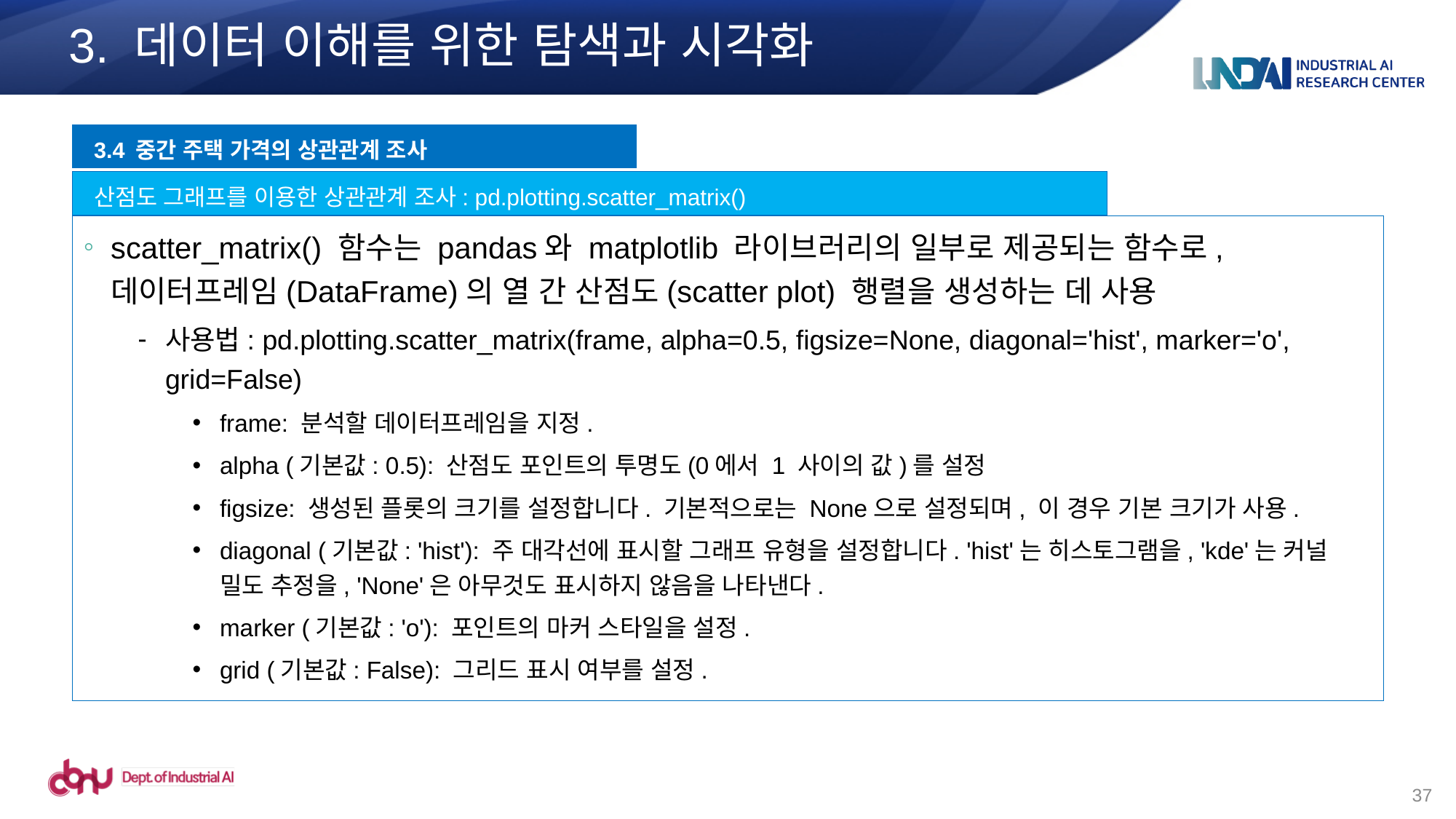

# 3. 데이터 이해를 위한 탐색과 시각화
3.4 중간 주택 가격의 상관관계 조사
산점도 그래프를 이용한 상관관계 조사: pd.plotting.scatter_matrix()
scatter_matrix() 함수는 pandas와 matplotlib 라이브러리의 일부로 제공되는 함수로, 데이터프레임(DataFrame)의 열 간 산점도(scatter plot) 행렬을 생성하는 데 사용
사용법: pd.plotting.scatter_matrix(frame, alpha=0.5, figsize=None, diagonal='hist', marker='o', grid=False)
frame: 분석할 데이터프레임을 지정.
alpha (기본값: 0.5): 산점도 포인트의 투명도(0에서 1 사이의 값)를 설정
figsize: 생성된 플롯의 크기를 설정합니다. 기본적으로는 None으로 설정되며, 이 경우 기본 크기가 사용.
diagonal (기본값: 'hist'): 주 대각선에 표시할 그래프 유형을 설정합니다. 'hist'는 히스토그램을, 'kde'는 커널 밀도 추정을, 'None'은 아무것도 표시하지 않음을 나타낸다.
marker (기본값: 'o'): 포인트의 마커 스타일을 설정.
grid (기본값: False): 그리드 표시 여부를 설정.
37